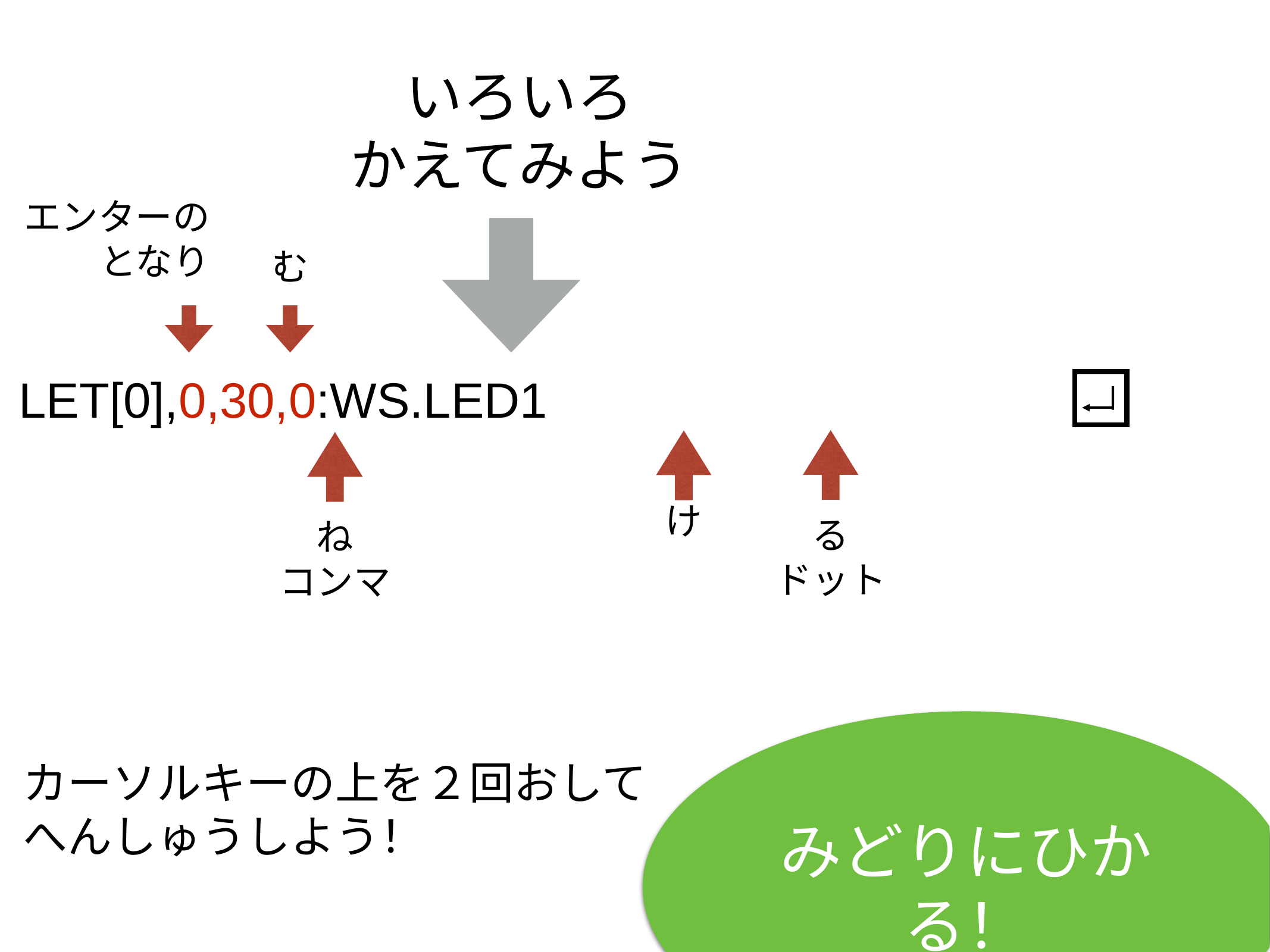

いろいろ
かえてみよう
エンターの
となり

む

LET[0],0,30,0:WS.LED1

け
る
ドット
ね
コンマ
みどりにひかる！
カーソルキーの上を２回おして
へんしゅうしよう！